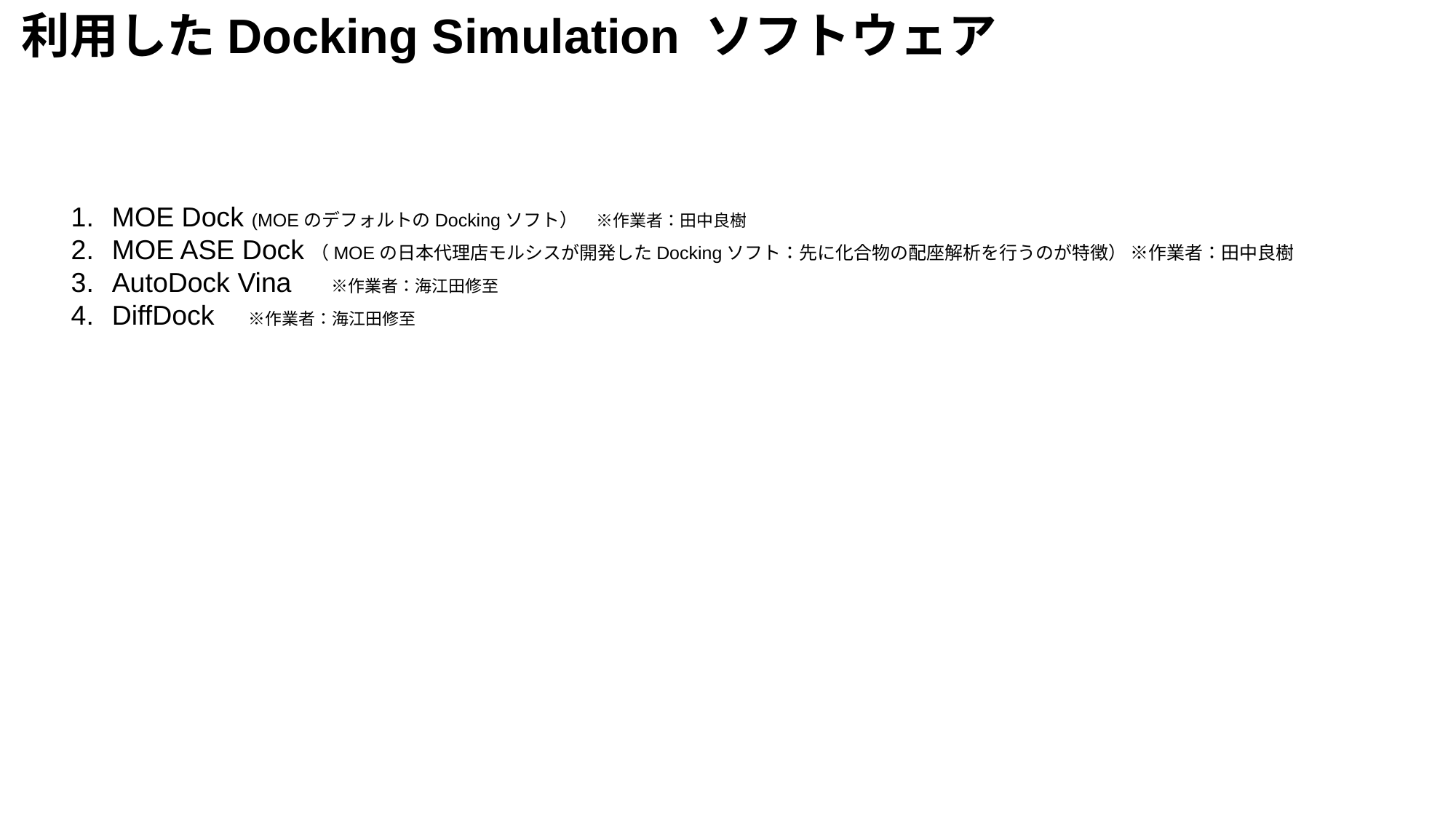

利用したDocking Simulation ソフトウェア
MOE Dock (MOEのデフォルトのDockingソフト）　※作業者：田中良樹
MOE ASE Dock（MOEの日本代理店モルシスが開発したDockingソフト：先に化合物の配座解析を行うのが特徴） ※作業者：田中良樹
AutoDock Vina　 ※作業者：海江田修至
DiffDock　※作業者：海江田修至